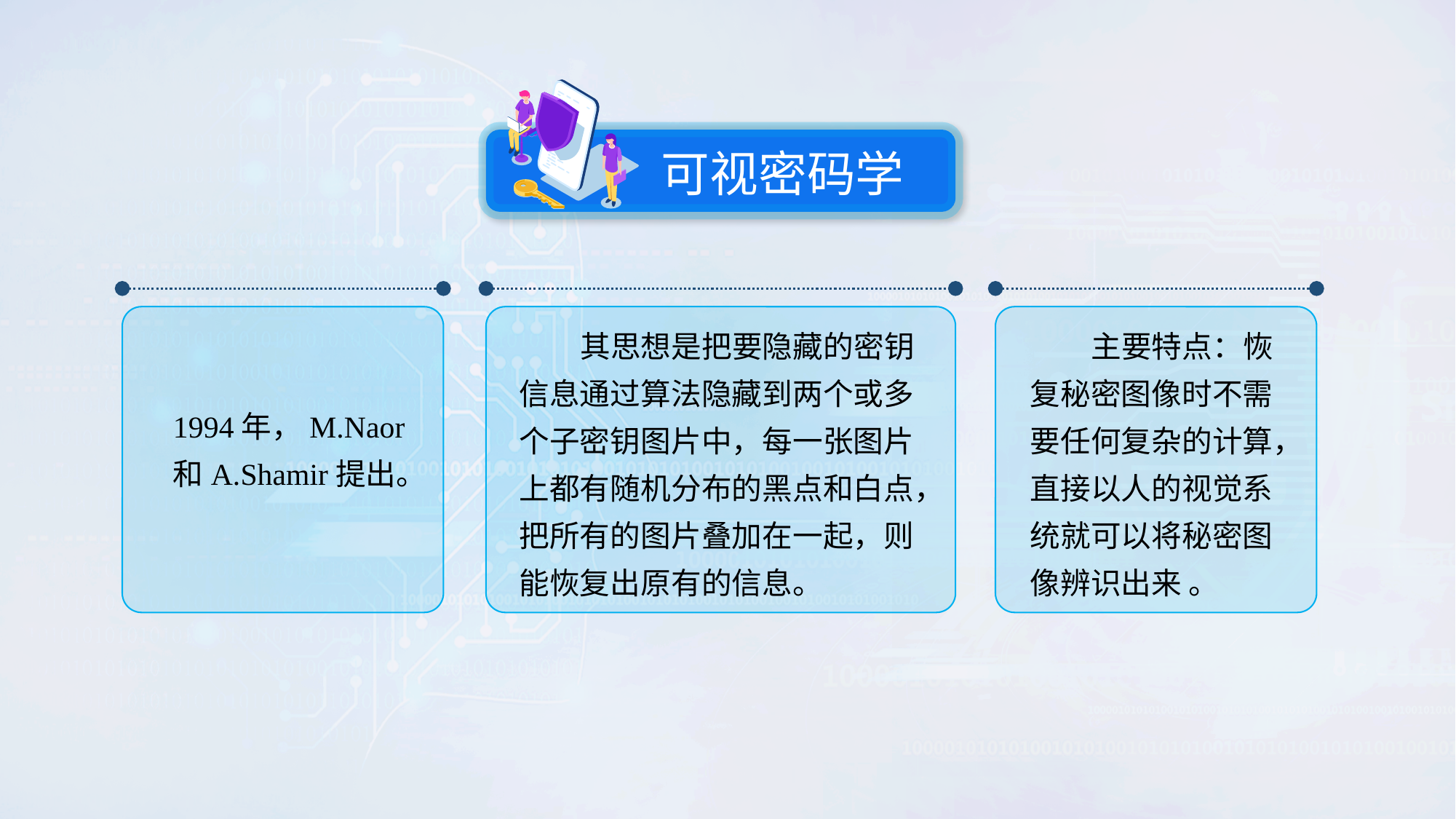

可视密码学

        其思想是把要隐藏的密钥信息通过算法隐藏到两个或多个子密钥图片中，每一张图片上都有随机分布的黑点和白点，把所有的图片叠加在一起，则能恢复出原有的信息。
        主要特点：恢复秘密图像时不需要任何复杂的计算，直接以人的视觉系统就可以将秘密图像辨识出来 。
1994年，M.Naor和A.Shamir提出。